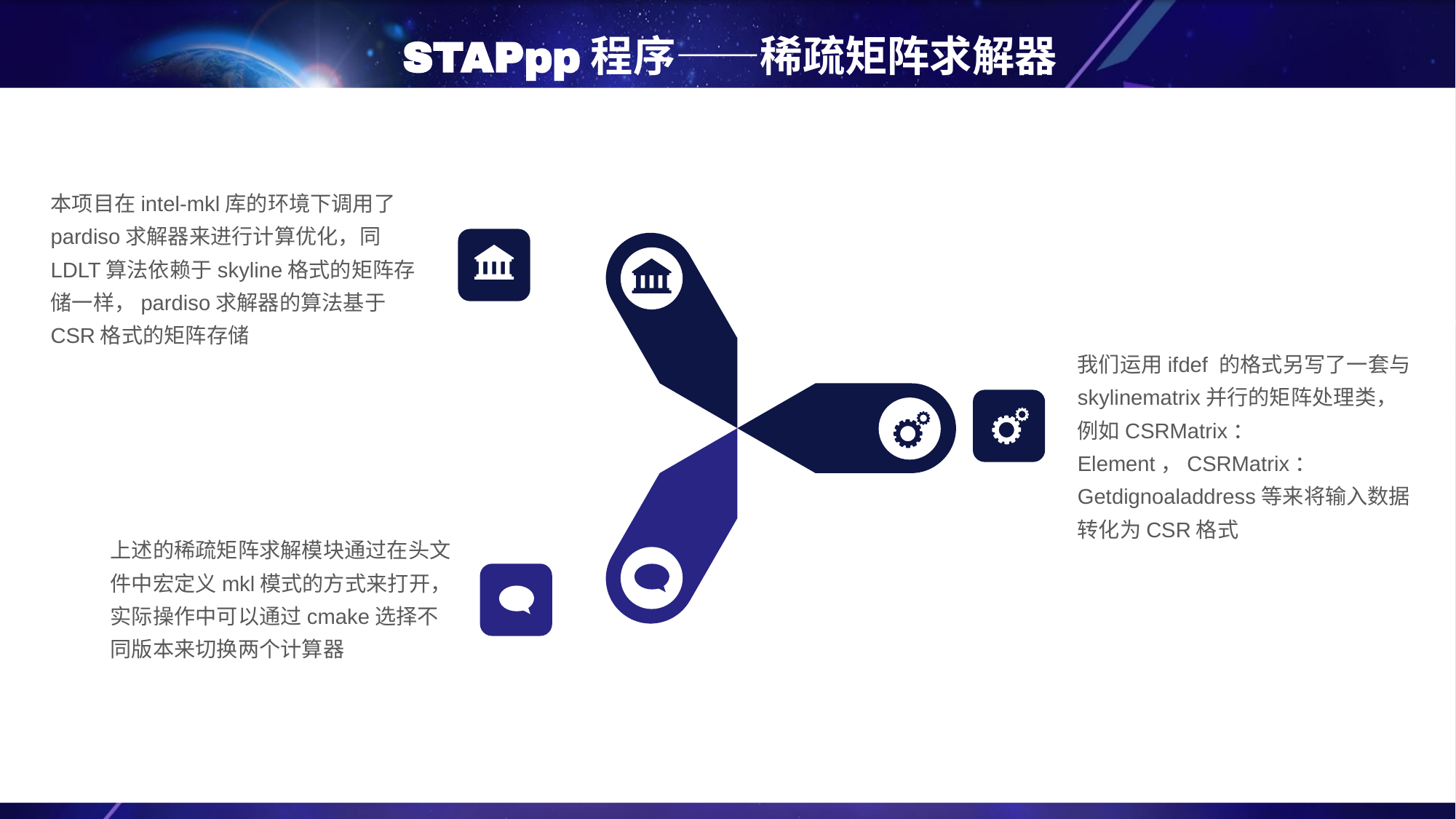

# STAPpp程序——稀疏矩阵求解器
本项目在intel-mkl库的环境下调用了pardiso求解器来进行计算优化，同LDLT算法依赖于skyline格式的矩阵存储一样，pardiso求解器的算法基于CSR格式的矩阵存储

我们运用ifdef 的格式另写了一套与skylinematrix并行的矩阵处理类，例如CSRMatrix：Element，CSRMatrix：Getdignoaladdress等来将输入数据转化为CSR格式

上述的稀疏矩阵求解模块通过在头文件中宏定义mkl模式的方式来打开，实际操作中可以通过cmake选择不同版本来切换两个计算器